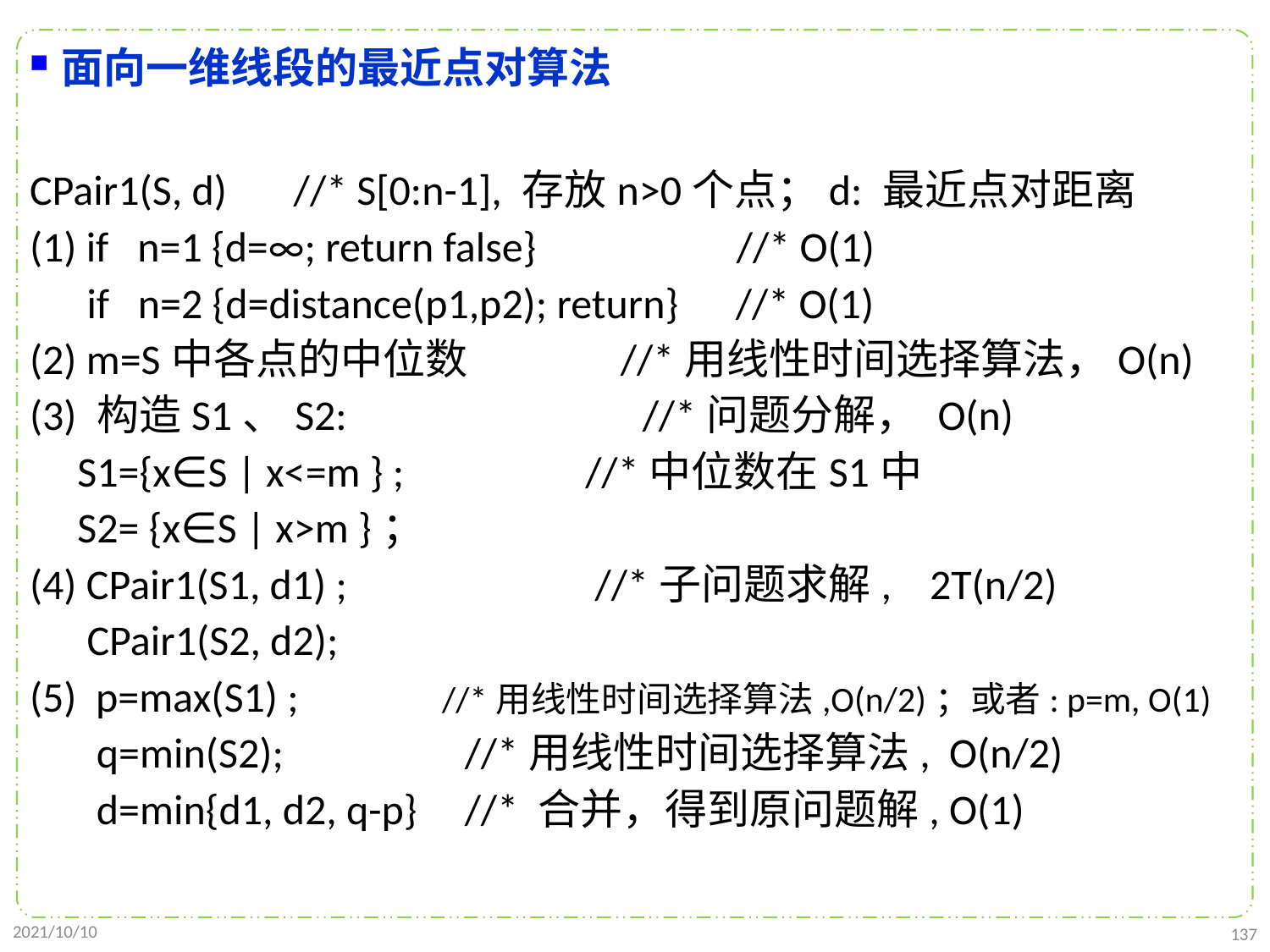

面向一维线段的最近点对算法

CPair1(S, d)       //* S[0:n-1], 存放n>0个点；d: 最近点对距离
(1) if   n=1 {d=∞; return false}                     //* O(1)
      if   n=2 {d=distance(p1,p2); return}      //* O(1)
(2) m=S中各点的中位数               //*用线性时间选择算法，O(n)
(3) 构造S1、S2:                               //*问题分解， O(n)
     S1={x∈S | x<=m } ;                   //*中位数在S1中
     S2= {x∈S | x>m }；
(4) CPair1(S1, d1) ;                          //*子问题求解,    2T(n/2)
      CPair1(S2, d2);
(5)  p=max(S1) ;               //*用线性时间选择算法,O(n/2)；或者: p=m, O(1)
       q=min(S2);                   //*用线性时间选择算法,  O(n/2)
       d=min{d1, d2, q-p}     //* 合并，得到原问题解, O(1)

2021/10/10
137